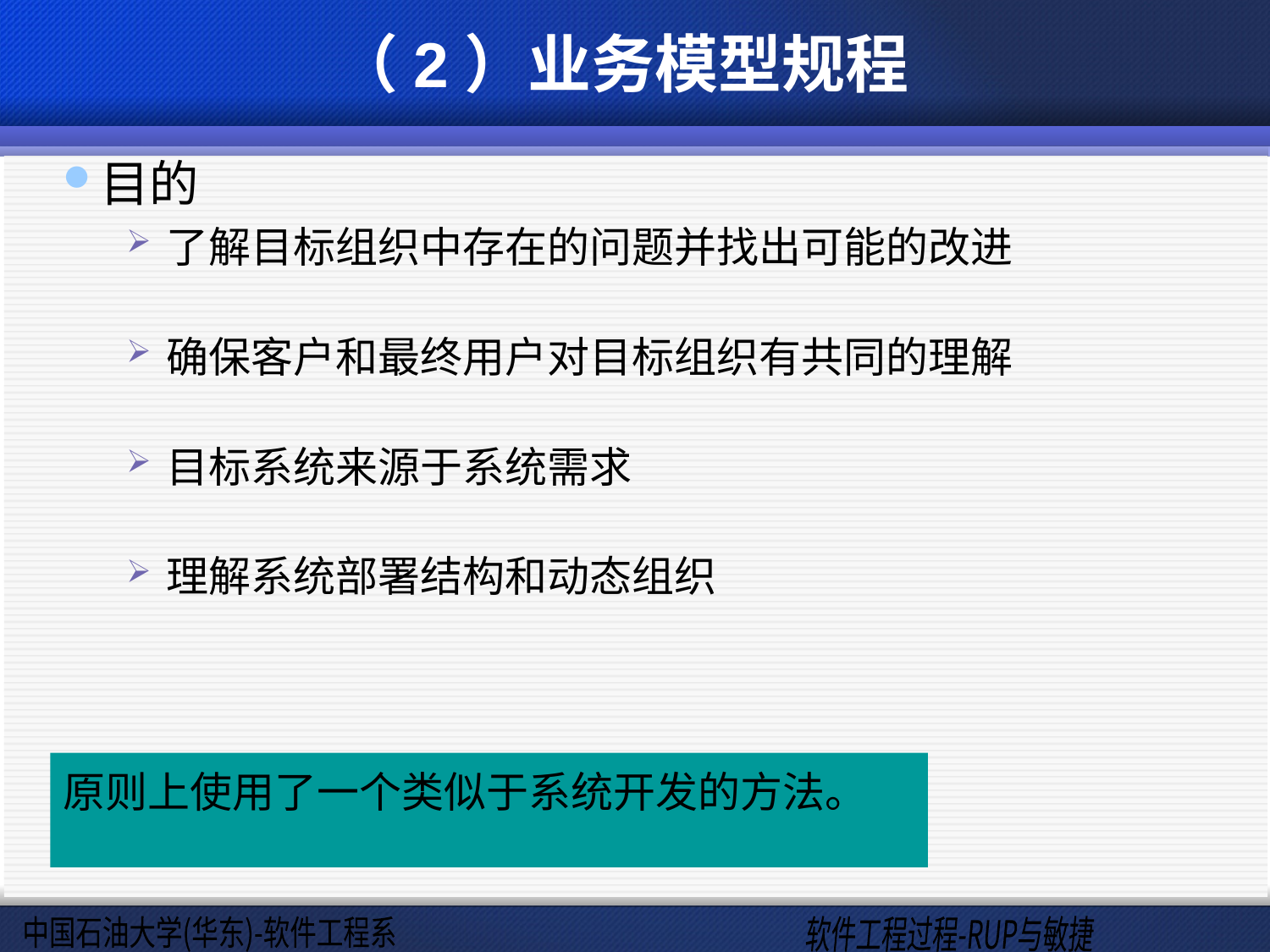

# （2）业务模型规程
目的
了解目标组织中存在的问题并找出可能的改进
确保客户和最终用户对目标组织有共同的理解
目标系统来源于系统需求
理解系统部署结构和动态组织

原则上使用了一个类似于系统开发的方法。